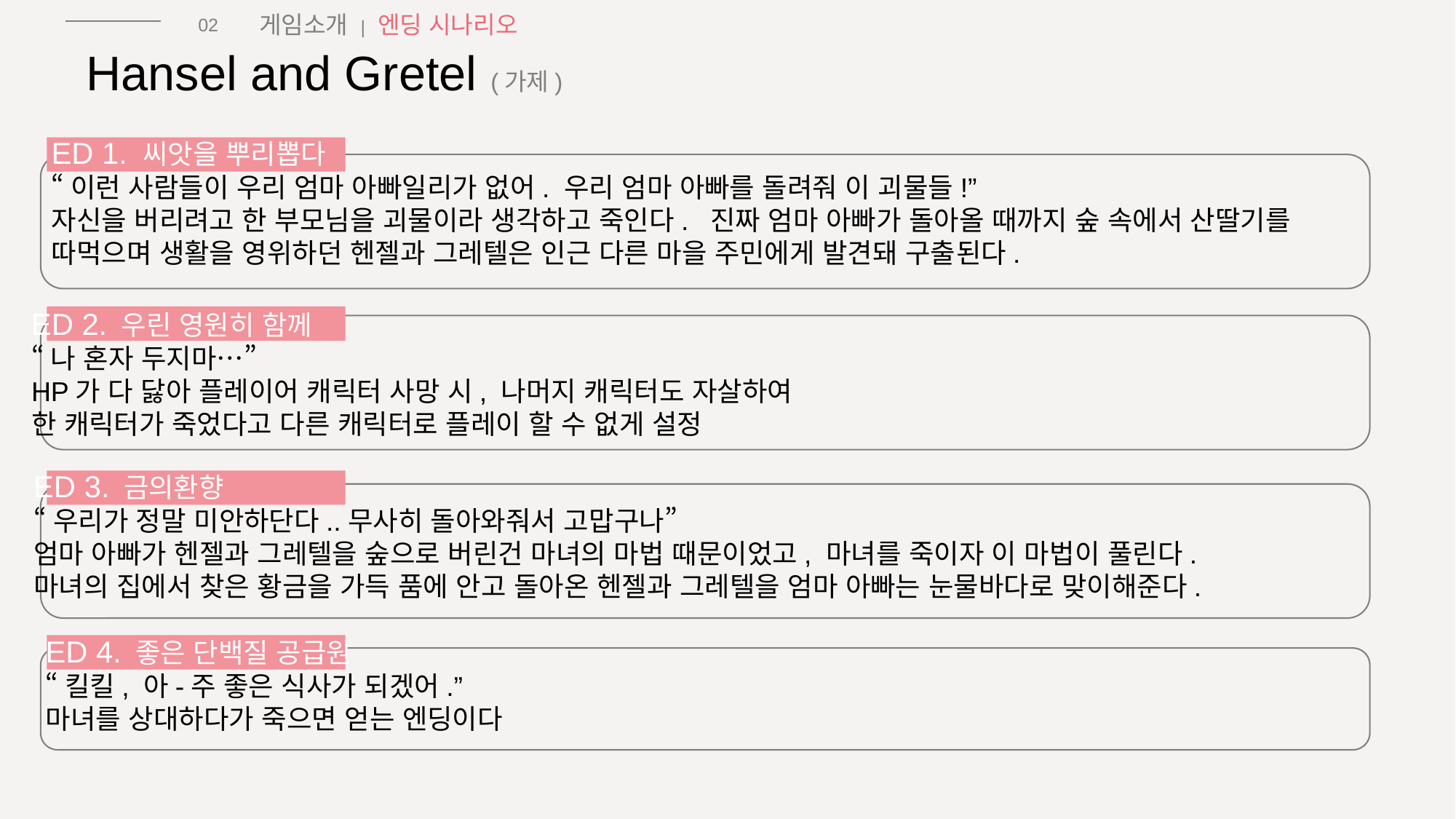

게임소개 | 엔딩 시나리오
02
Hansel and Gretel (가제)
ED 1. 씨앗을 뿌리뽑다
“이런 사람들이 우리 엄마 아빠일리가 없어. 우리 엄마 아빠를 돌려줘 이 괴물들!”
자신을 버리려고 한 부모님을 괴물이라 생각하고 죽인다.  진짜 엄마 아빠가 돌아올 때까지 숲 속에서 산딸기를 따먹으며 생활을 영위하던 헨젤과 그레텔은 인근 다른 마을 주민에게 발견돼 구출된다.

ED 2. 우린 영원히 함께
“나 혼자 두지마…”
HP가 다 닳아 플레이어 캐릭터 사망 시, 나머지 캐릭터도 자살하여
한 캐릭터가 죽었다고 다른 캐릭터로 플레이 할 수 없게 설정

ED 3. 금의환향
“우리가 정말 미안하단다..무사히 돌아와줘서 고맙구나”
엄마 아빠가 헨젤과 그레텔을 숲으로 버린건 마녀의 마법 때문이었고, 마녀를 죽이자 이 마법이 풀린다.
마녀의 집에서 찾은 황금을 가득 품에 안고 돌아온 헨젤과 그레텔을 엄마 아빠는 눈물바다로 맞이해준다.

ED 4. 좋은 단백질 공급원
“킬킬, 아-주 좋은 식사가 되겠어.”
마녀를 상대하다가 죽으면 얻는 엔딩이다